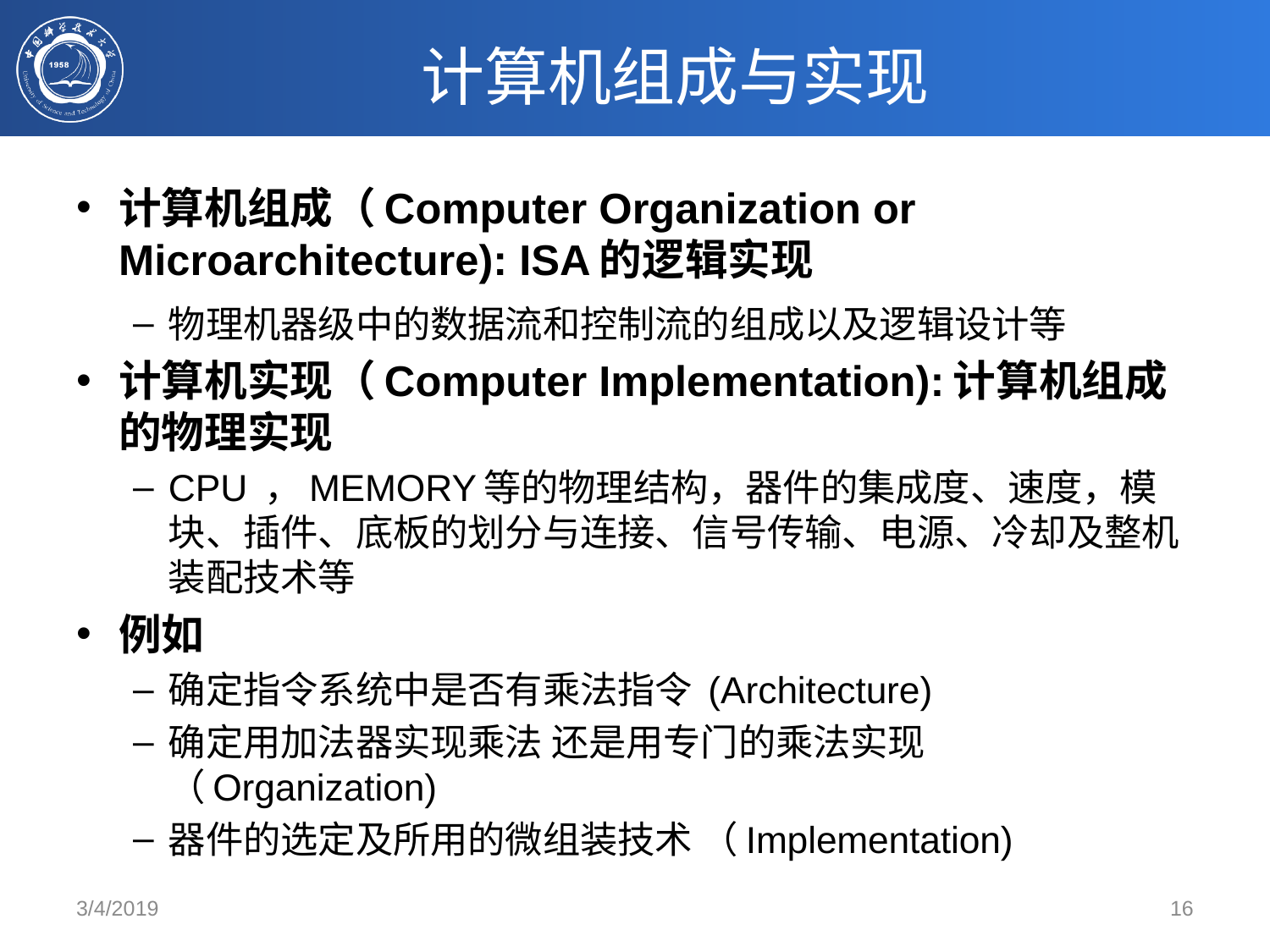

# 计算机组成与实现
计算机组成（Computer Organization or Microarchitecture): ISA的逻辑实现
物理机器级中的数据流和控制流的组成以及逻辑设计等
计算机实现（Computer Implementation):计算机组成的物理实现
CPU ，MEMORY等的物理结构，器件的集成度、速度，模块、插件、底板的划分与连接、信号传输、电源、冷却及整机装配技术等
例如
确定指令系统中是否有乘法指令 (Architecture)
确定用加法器实现乘法 还是用专门的乘法实现（Organization)
器件的选定及所用的微组装技术 （Implementation)

3/4/2019
16